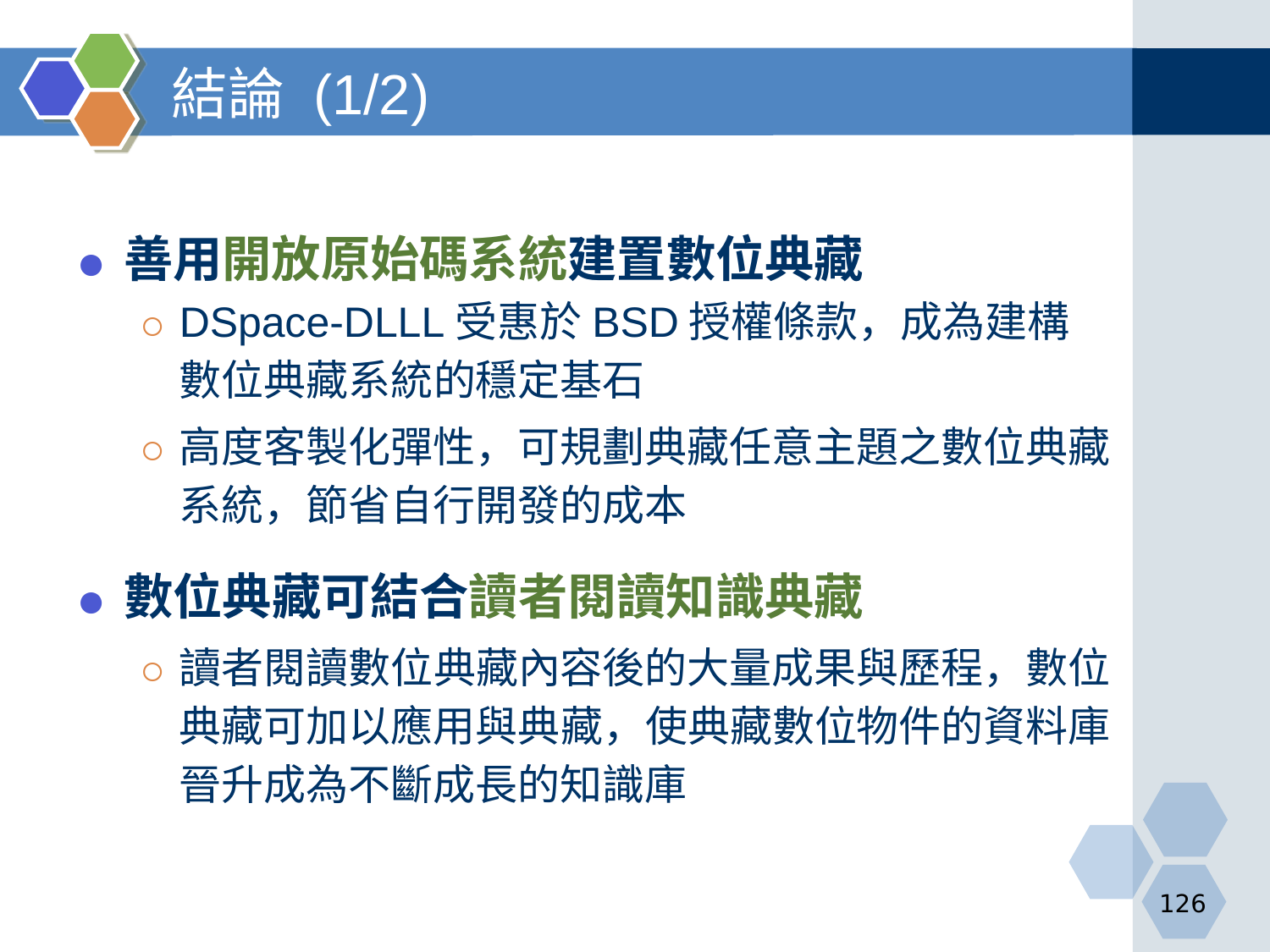

# 結論 (1/2)
善用開放原始碼系統建置數位典藏
DSpace-DLLL受惠於BSD授權條款，成為建構數位典藏系統的穩定基石
高度客製化彈性，可規劃典藏任意主題之數位典藏系統，節省自行開發的成本
數位典藏可結合讀者閱讀知識典藏
讀者閱讀數位典藏內容後的大量成果與歷程，數位典藏可加以應用與典藏，使典藏數位物件的資料庫晉升成為不斷成長的知識庫
126